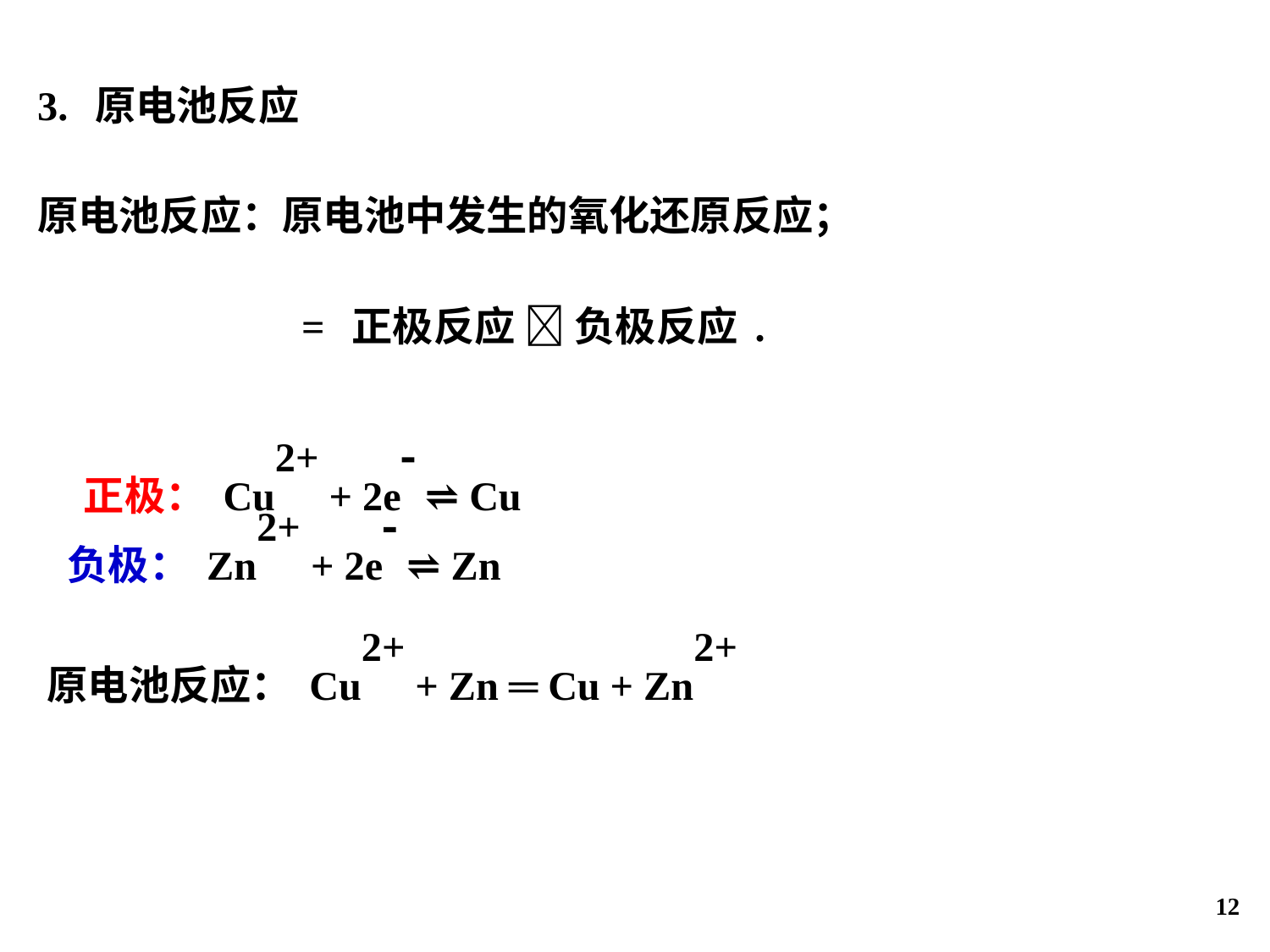

3. 原电池反应
原电池反应：原电池中发生的氧化还原反应；
                          = 正极反应 − 负极反应.
 正极：Cu2+ + 2e− ⇌ Cu
负极：Zn2+ + 2e− ⇌ Zn
原电池反应：Cu2+ + Zn ═ Cu + Zn2+